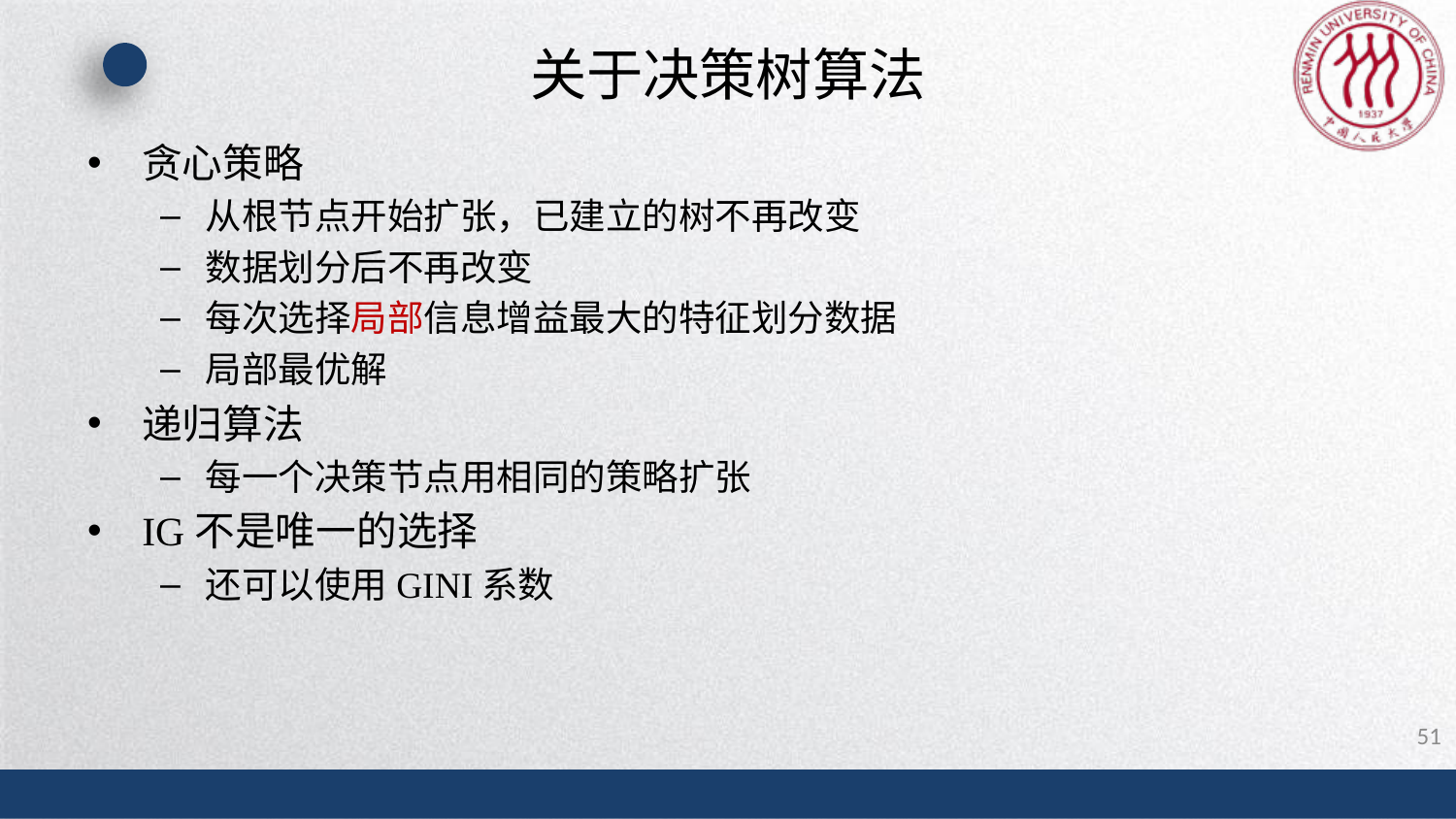

# 关于决策树算法
贪心策略
从根节点开始扩张，已建立的树不再改变
数据划分后不再改变
每次选择局部信息增益最大的特征划分数据
局部最优解
递归算法
每一个决策节点用相同的策略扩张
IG不是唯一的选择
还可以使用GINI系数

51